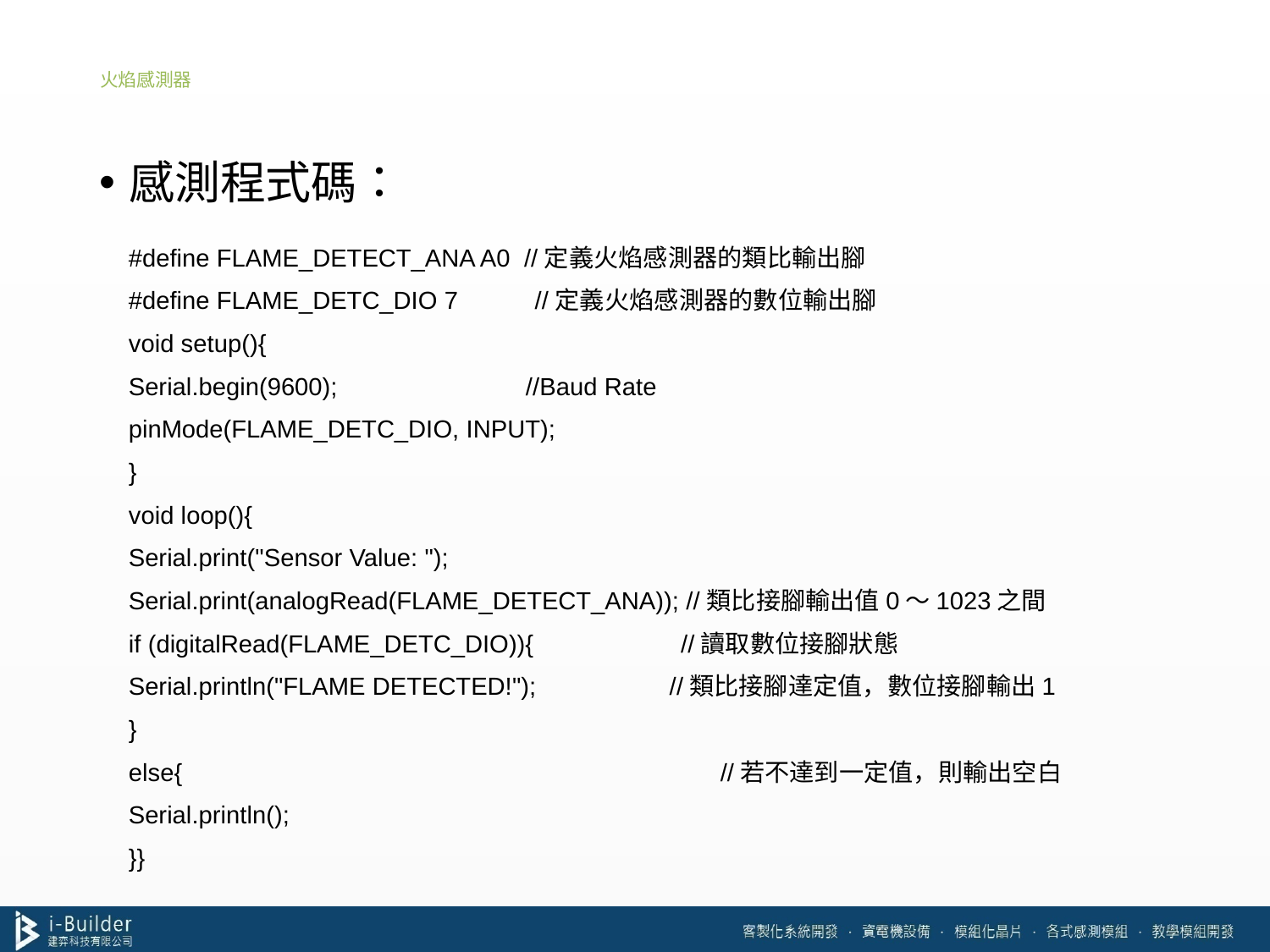

# 火焰感測器
感測程式碼：
#define FLAME_DETECT_ANA A0  //定義火焰感測器的類比輸出腳
#define FLAME_DETC_DIO 7           //定義火焰感測器的數位輸出腳
void setup(){
Serial.begin(9600);                           //Baud Rate
pinMode(FLAME_DETC_DIO, INPUT);
}
void loop(){
Serial.print("Sensor Value: ");
Serial.print(analogRead(FLAME_DETECT_ANA)); //類比接腳輸出值0～1023之間
if (digitalRead(FLAME_DETC_DIO)){                     //讀取數位接腳狀態
Serial.println("FLAME DETECTED!");                   //類比接腳達定值，數位接腳輸出1
}
else{				            //若不達到一定值，則輸出空白
Serial.println();
}}